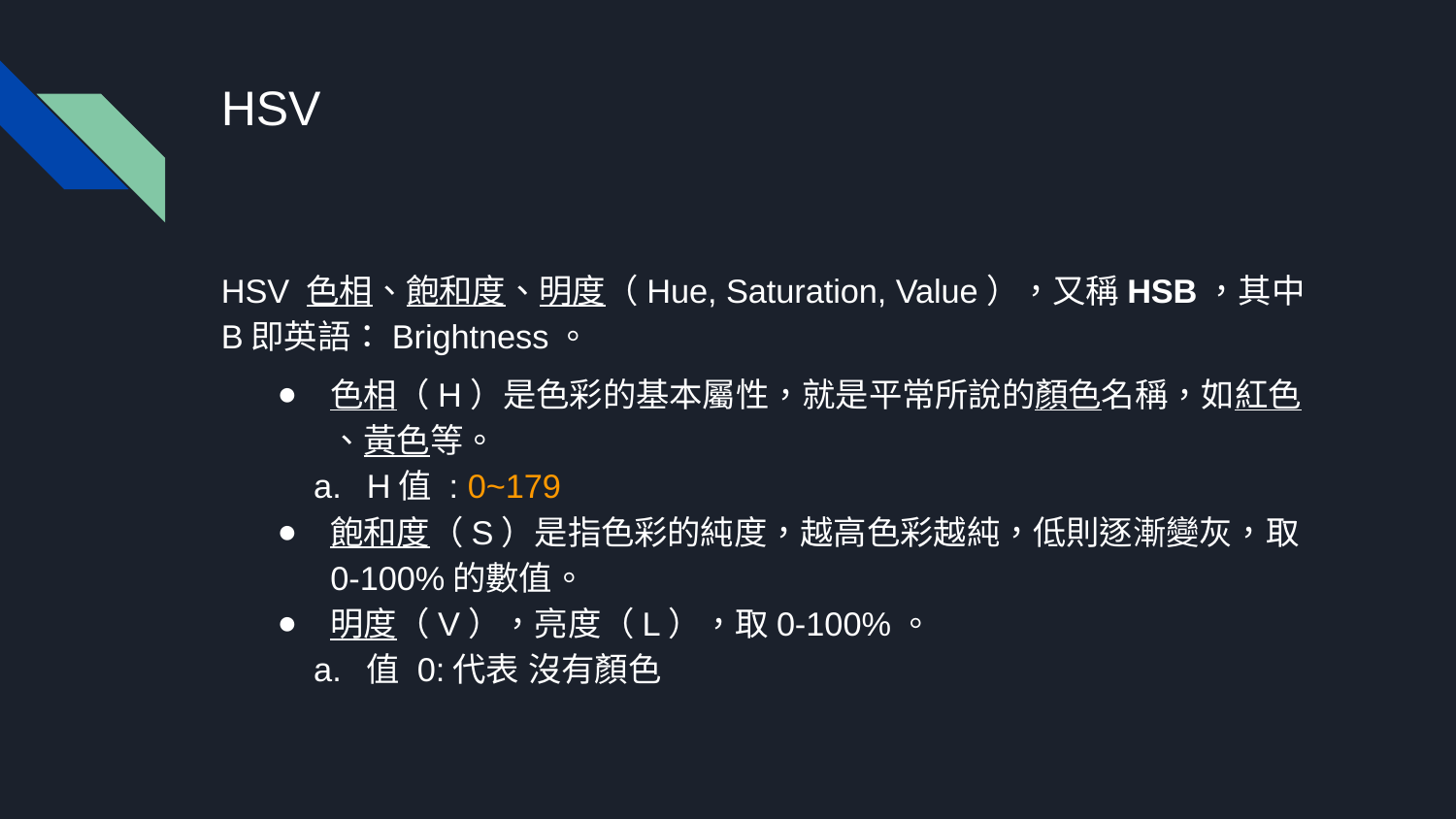

# HSV
HSV 色相、飽和度、明度（Hue, Saturation, Value），又稱HSB，其中B即英語：Brightness。
色相（H）是色彩的基本屬性，就是平常所說的顏色名稱，如紅色、黃色等。
H值 : 0~179
飽和度（S）是指色彩的純度，越高色彩越純，低則逐漸變灰，取0-100%的數值。
明度（V），亮度（L），取0-100%。
值 0:代表 沒有顏色